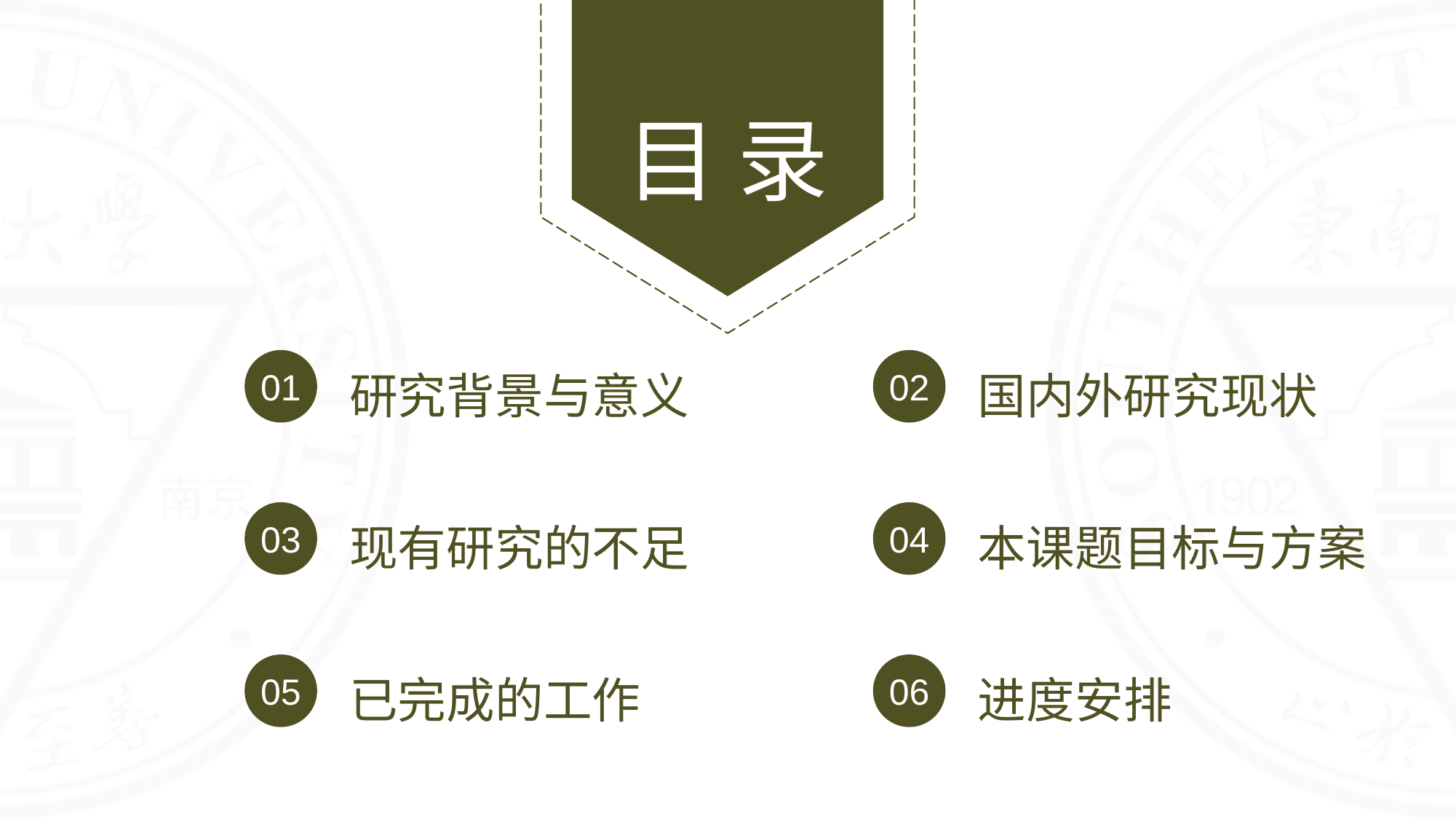

研究背景与意义
01
国内外研究现状
02
现有研究的不足
03
本课题目标与方案
04
已完成的工作
05
进度安排
06